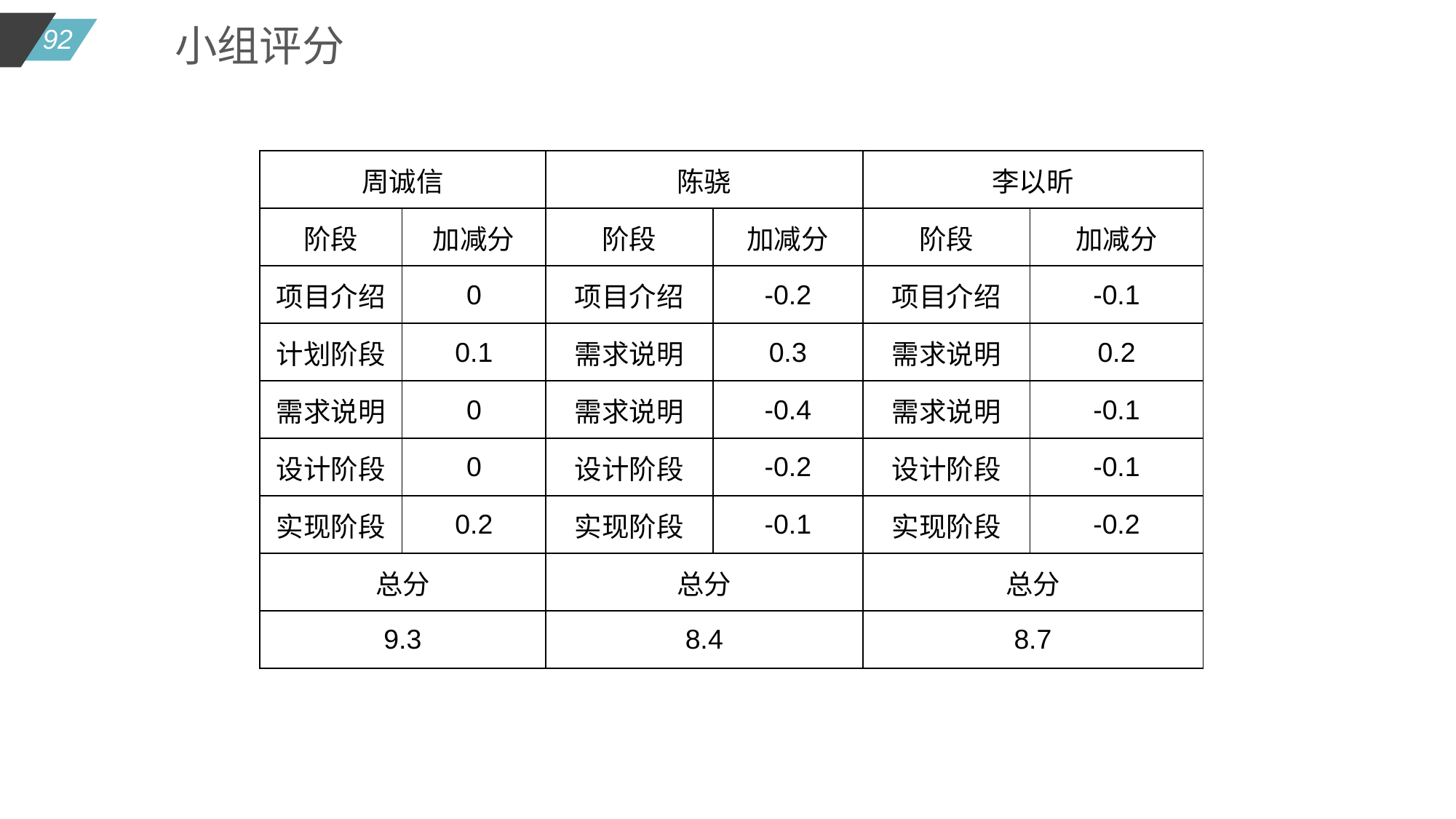

小组评分
| 周诚信 |  | 陈骁 |  | 李以昕 |  |
| --- | --- | --- | --- | --- | --- |
| 阶段 | 加减分 | 阶段 | 加减分 | 阶段 | 加减分 |
| 项目介绍 | 0 | 项目介绍 | -0.2 | 项目介绍 | -0.1 |
| 计划阶段 | 0.1 | 需求说明 | 0.3 | 需求说明 | 0.2 |
| 需求说明 | 0 | 需求说明 | -0.4 | 需求说明 | -0.1 |
| 设计阶段 | 0 | 设计阶段 | -0.2 | 设计阶段 | -0.1 |
| 实现阶段 | 0.2 | 实现阶段 | -0.1 | 实现阶段 | -0.2 |
| 总分 |  | 总分 |  | 总分 |  |
| 9.3 |  | 8.4 |  | 8.7 |  |